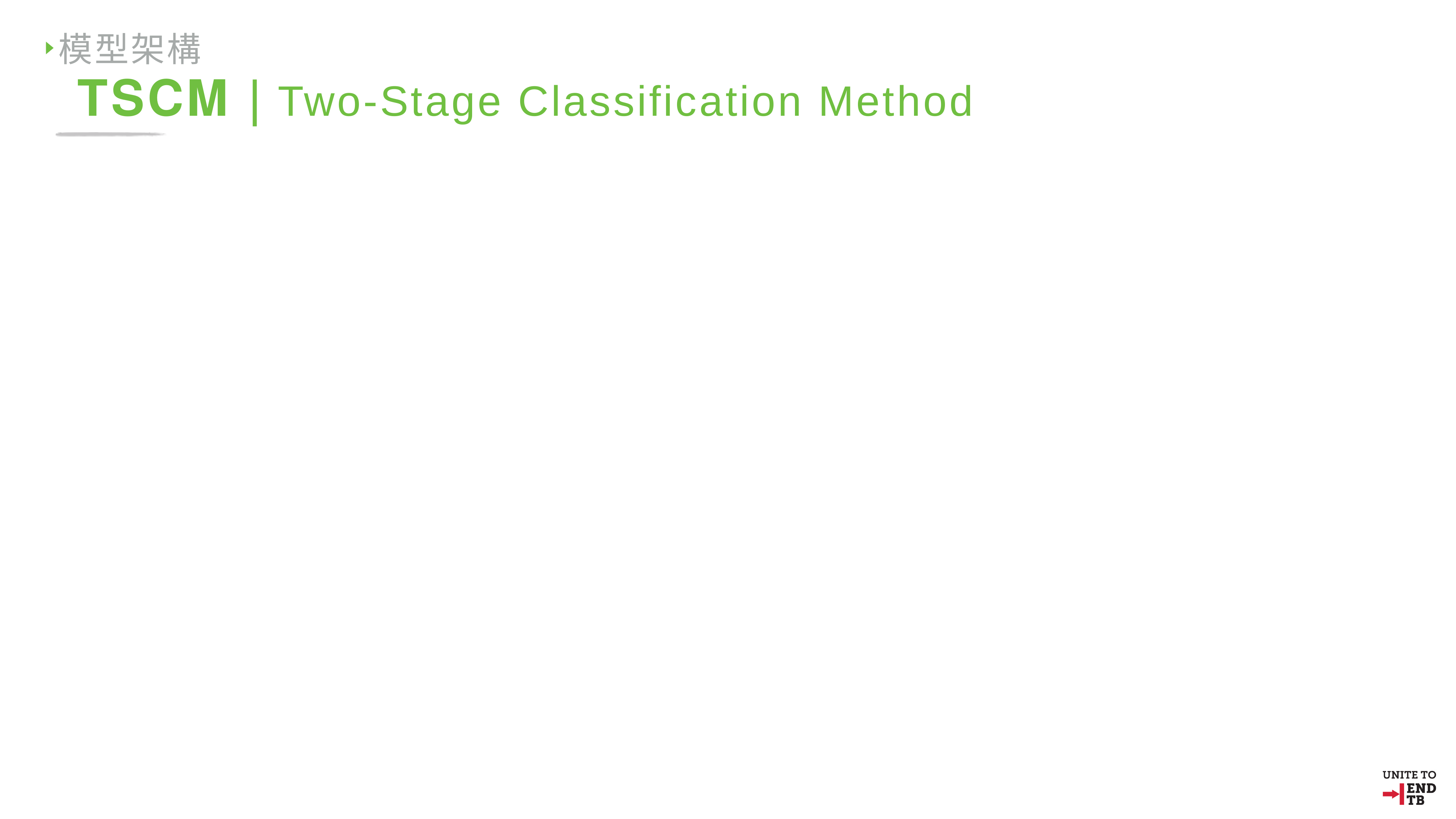

71
模型架構
TSCM | Two-Stage Classification Method